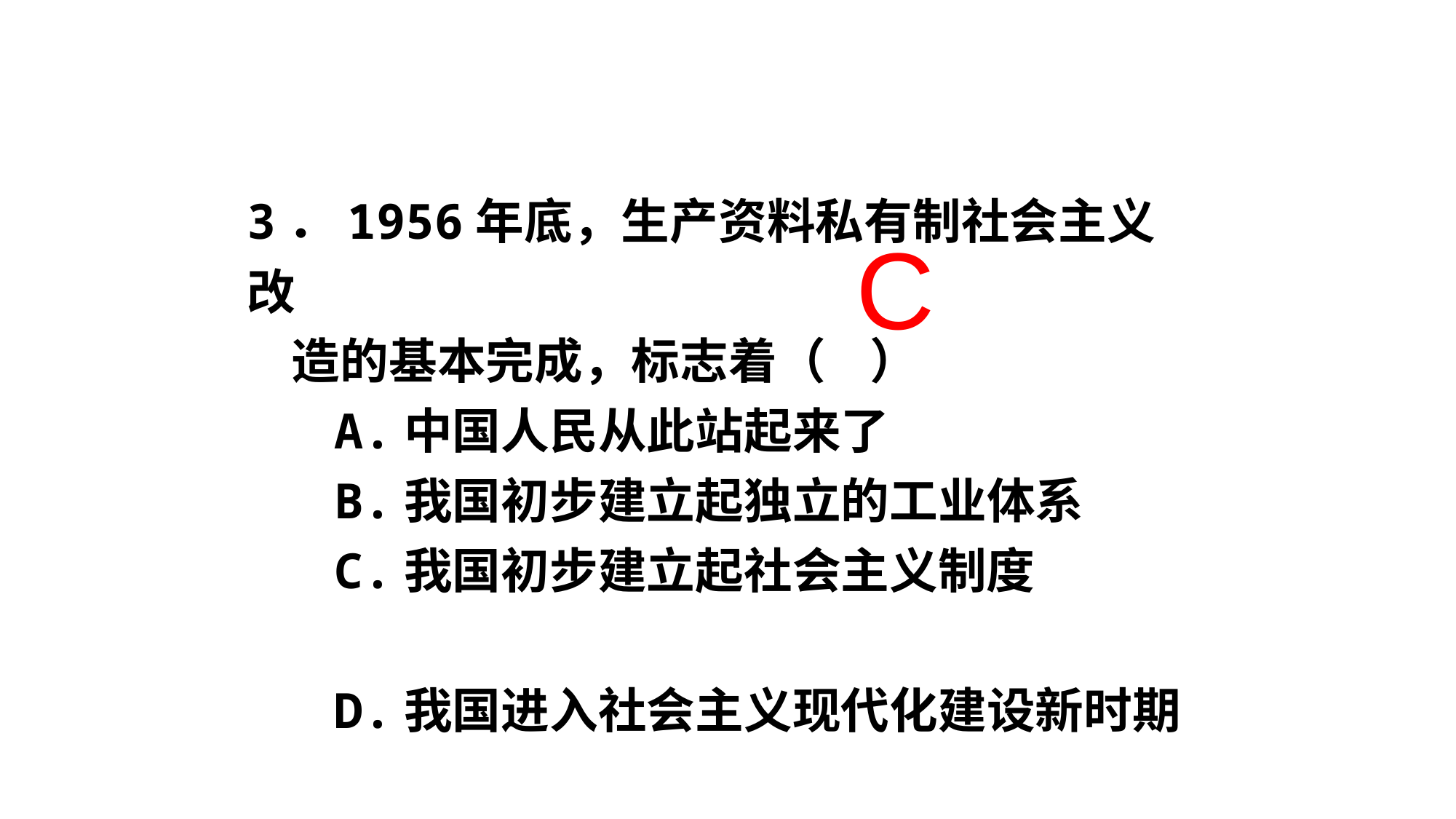

3．1956年底，生产资料私有制社会主义改
   造的基本完成，标志着（    ）
   A.中国人民从此站起来了
   B.我国初步建立起独立的工业体系
   C.我国初步建立起社会主义制度
   D.我国进入社会主义现代化建设新时期
C